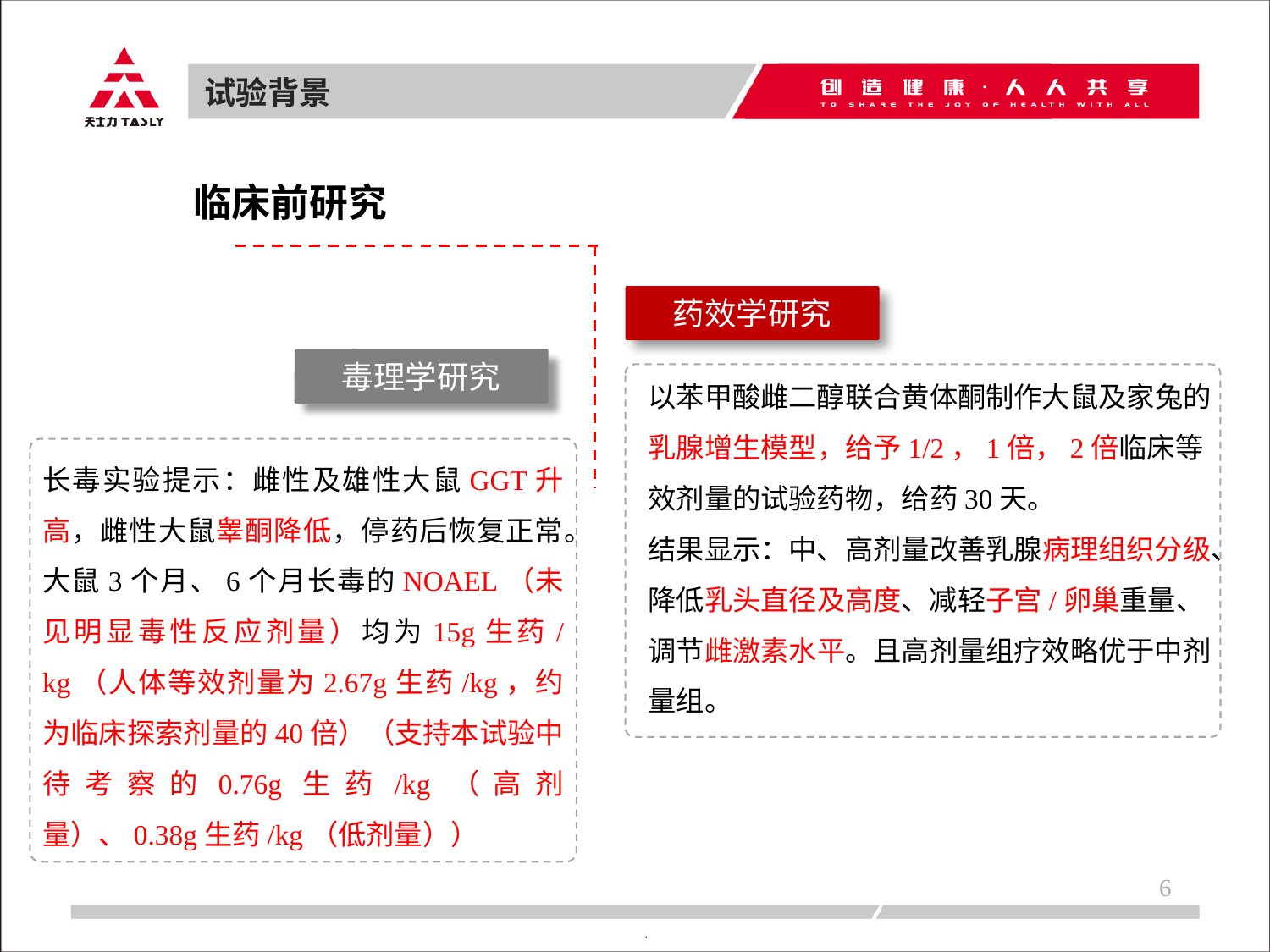

试验背景
临床前研究
药效学研究
毒理学研究
以苯甲酸雌二醇联合黄体酮制作大鼠及家兔的乳腺增生模型，给予1/2，1倍，2倍临床等效剂量的试验药物，给药30天。
结果显示：中、高剂量改善乳腺病理组织分级、降低乳头直径及高度、减轻子宫/卵巢重量、调节雌激素水平。且高剂量组疗效略优于中剂量组。

长毒实验提示：雌性及雄性大鼠GGT升高，雌性大鼠睾酮降低，停药后恢复正常。
大鼠3个月、6个月长毒的NOAEL（未见明显毒性反应剂量）均为15g生药/kg（人体等效剂量为2.67g生药/kg，约为临床探索剂量的40倍）（支持本试验中待考察的0.76g生药/kg（高剂量）、0.38g生药/kg（低剂量））
6